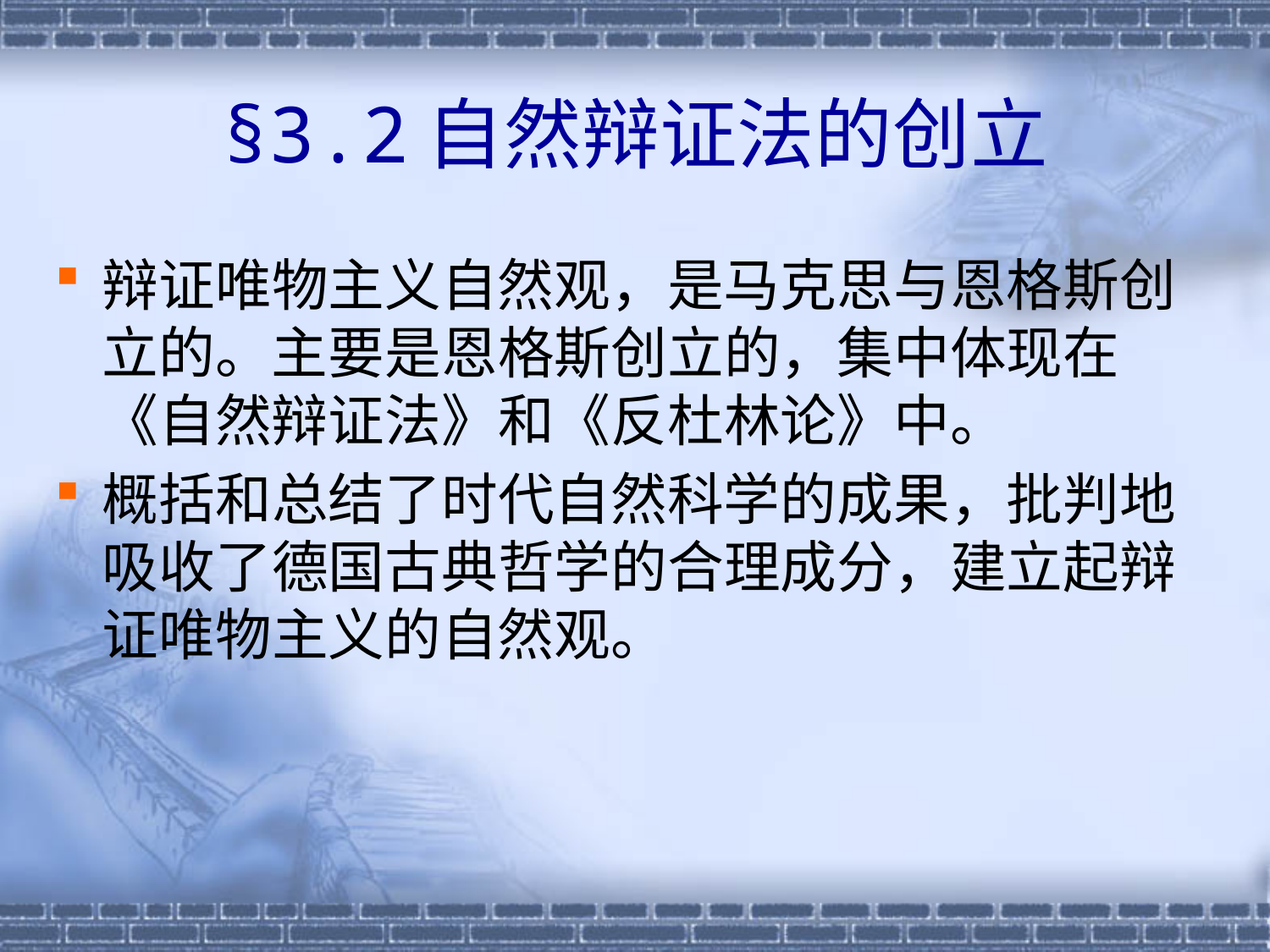

# §3.2自然辩证法的创立
辩证唯物主义自然观，是马克思与恩格斯创立的。主要是恩格斯创立的，集中体现在《自然辩证法》和《反杜林论》中。
概括和总结了时代自然科学的成果，批判地吸收了德国古典哲学的合理成分，建立起辩证唯物主义的自然观。